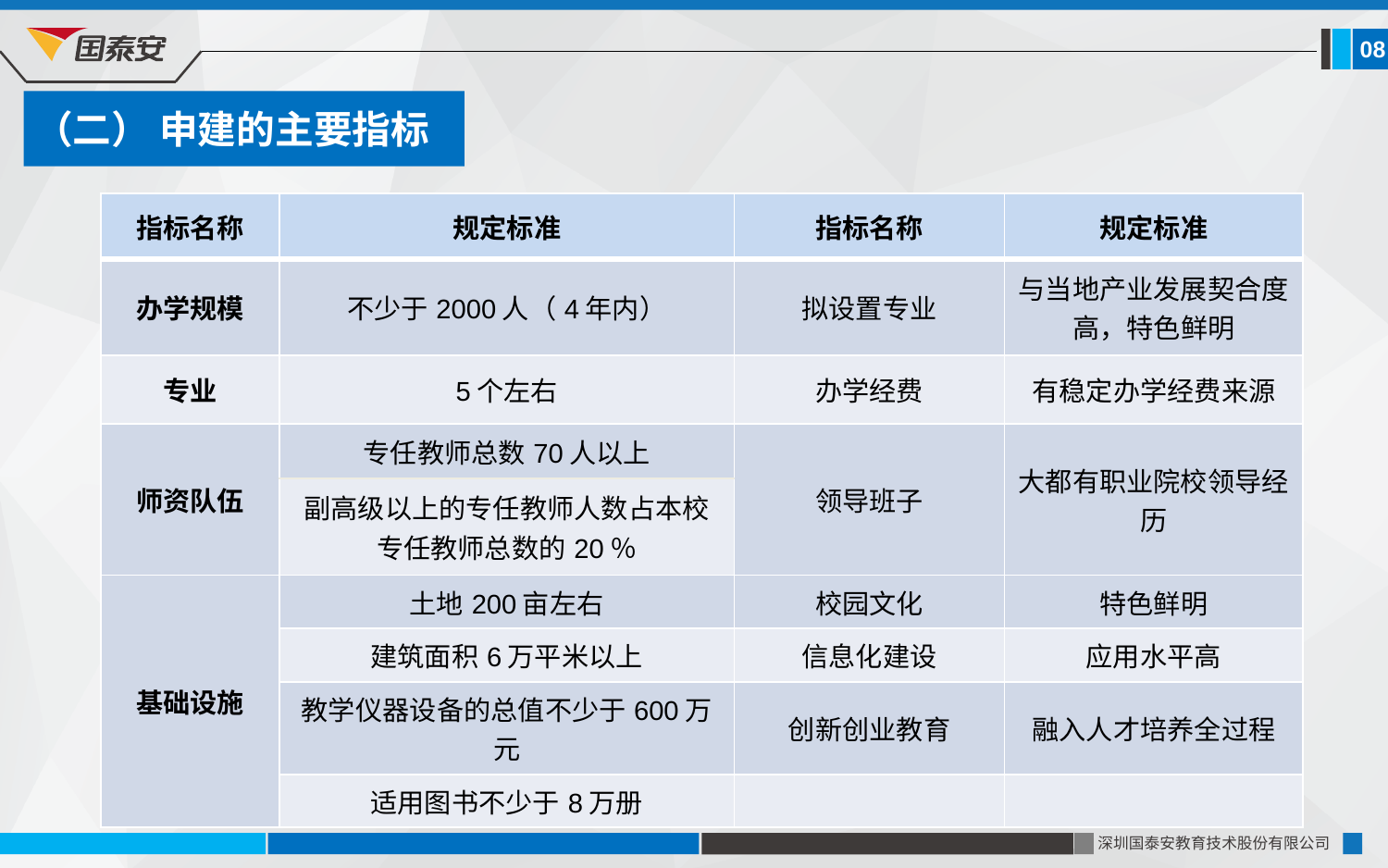

08
（二） 申建的主要指标
| 指标名称 | 规定标准 | 指标名称 | 规定标准 |
| --- | --- | --- | --- |
| 办学规模 | 不少于2000人（4年内） | 拟设置专业 | 与当地产业发展契合度高，特色鲜明 |
| 专业 | 5个左右 | 办学经费 | 有稳定办学经费来源 |
| 师资队伍 | 专任教师总数70人以上 | 领导班子 | 大都有职业院校领导经历 |
|  | 副高级以上的专任教师人数占本校专任教师总数的20％ |  |  |
| 基础设施 | 土地200亩左右 | 校园文化 | 特色鲜明 |
|  | 建筑面积6万平米以上 | 信息化建设 | 应用水平高 |
|  | 教学仪器设备的总值不少于600万元 | 创新创业教育 | 融入人才培养全过程 |
|  | 适用图书不少于8万册 |  |  |